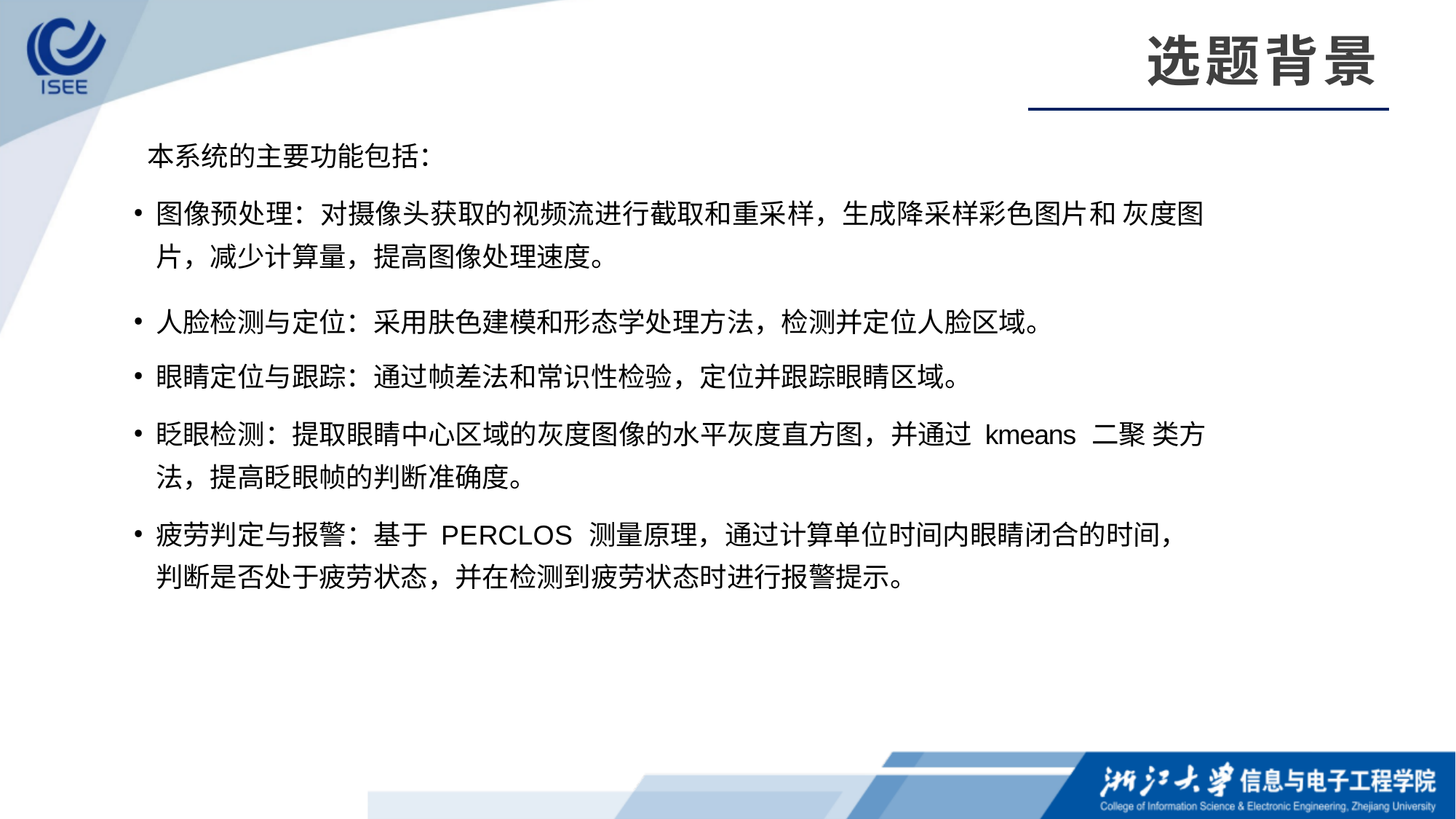

选题背景
本系统的主要功能包括：
图像预处理：对摄像头获取的视频流进行截取和重采样，生成降采样彩色图片和 灰度图片，减少计算量，提高图像处理速度。

人脸检测与定位：采用肤色建模和形态学处理方法，检测并定位人脸区域。
眼睛定位与跟踪：通过帧差法和常识性检验，定位并跟踪眼睛区域。
眨眼检测：提取眼睛中心区域的灰度图像的水平灰度直方图，并通过 kmeans 二聚 类方法，提高眨眼帧的判断准确度。
疲劳判定与报警：基于 PERCLOS 测量原理，通过计算单位时间内眼睛闭合的时间，判断是否处于疲劳状态，并在检测到疲劳状态时进行报警提示。